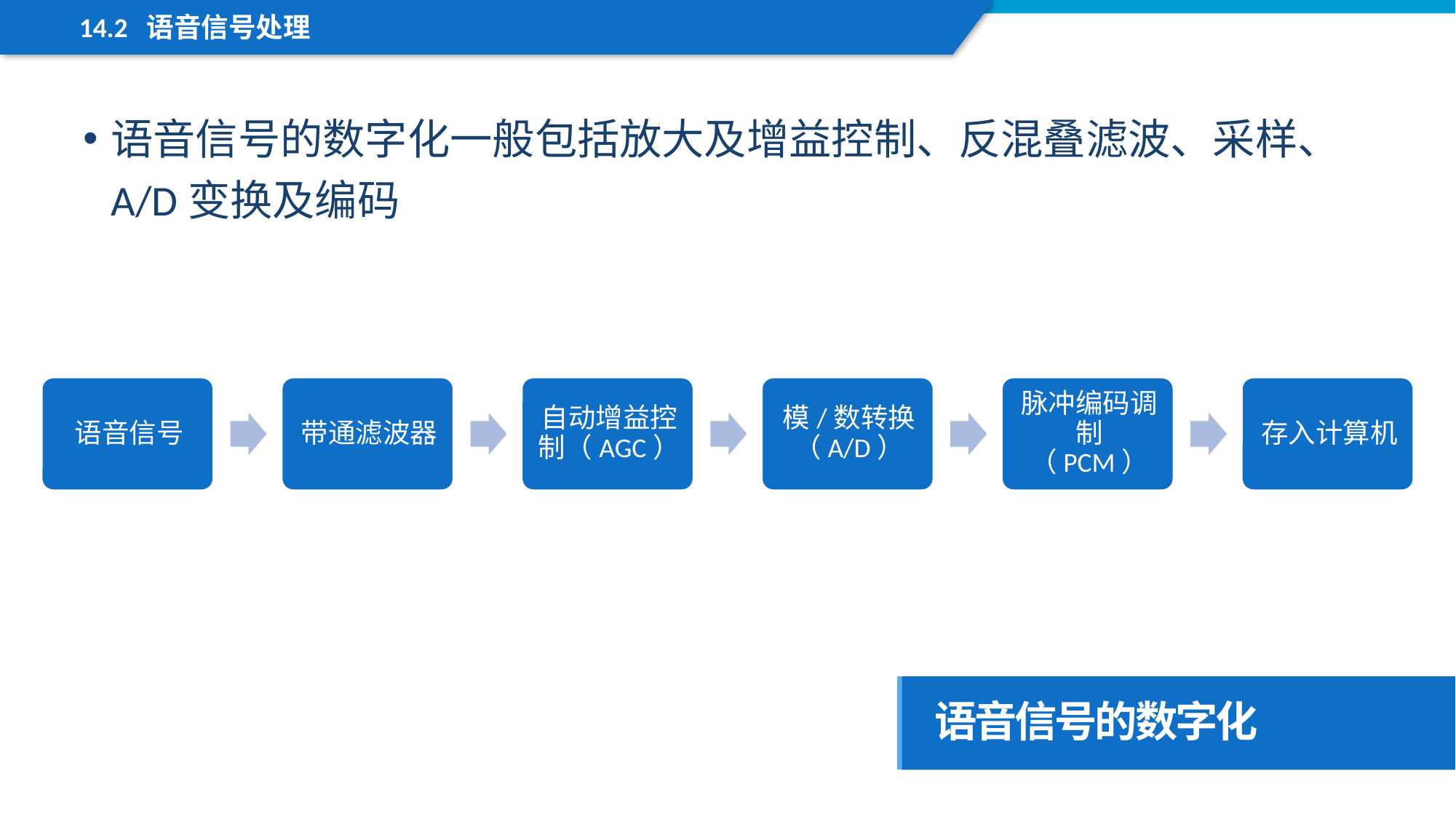

14.2  语音信号处理
语音信号的数字化一般包括放大及增益控制、反混叠滤波、采样、A/D变换及编码
语音信号

带通滤波器

自动增益控制（AGC）

模/数转换（A/D）

脉冲编码调制（PCM）

存入计算机
语音信号的数字化